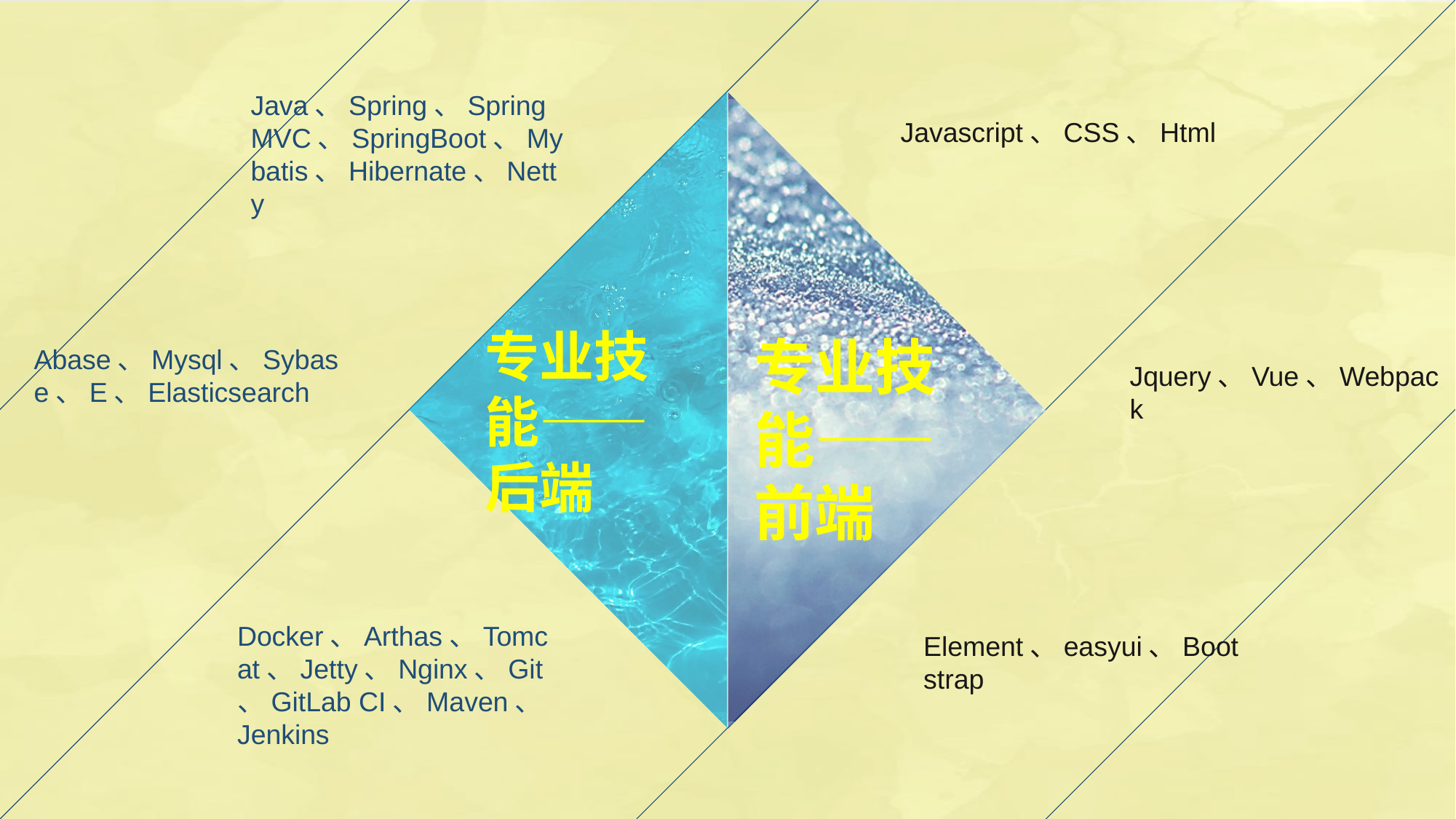

Java、Spring、Spring MVC、SpringBoot、Mybatis、Hibernate、Netty
Javascript、CSS、Html

专业技能——后端
专业技能——前端
Abase、Mysql、Sybase、E、Elasticsearch
Jquery、Vue、Webpack
Docker、Arthas、Tomcat、Jetty、Nginx、Git、GitLab CI、Maven、Jenkins
Element、easyui、Bootstrap